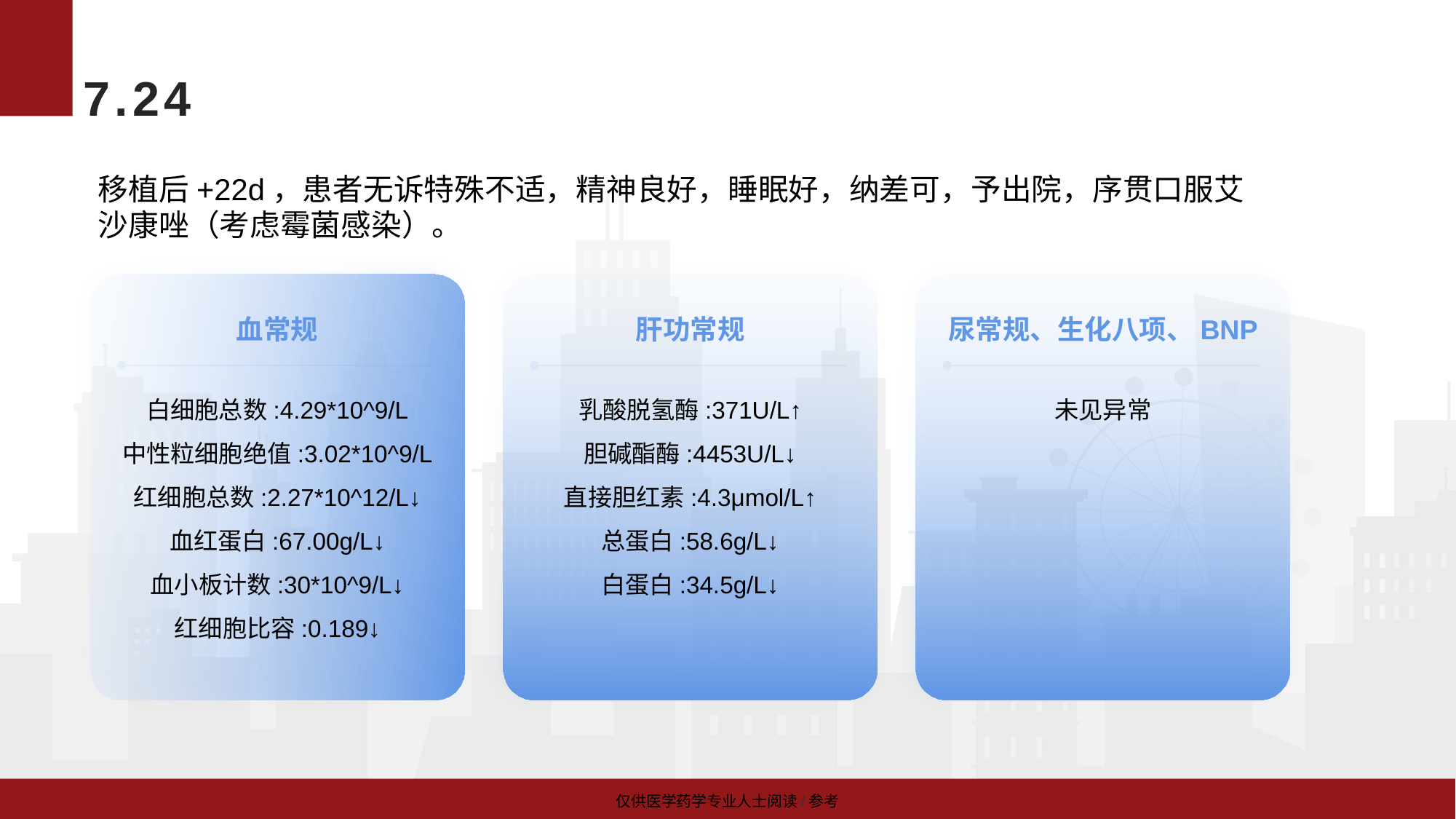

# 7.24
移植后+22d，患者无诉特殊不适，精神良好，睡眠好，纳差可，予出院，序贯口服艾沙康唑（考虑霉菌感染）。

血常规
肝功常规
尿常规、生化八项、BNP
白细胞总数:4.29*10^9/L
中性粒细胞绝值:3.02*10^9/L
红细胞总数:2.27*10^12/L↓
血红蛋白:67.00g/L↓
血小板计数:30*10^9/L↓
红细胞比容:0.189↓

乳酸脱氢酶:371U/L↑
胆碱酯酶:4453U/L↓
直接胆红素:4.3μmol/L↑
总蛋白:58.6g/L↓
白蛋白:34.5g/L↓
未见异常

仅供医学药学专业人士阅读/参考